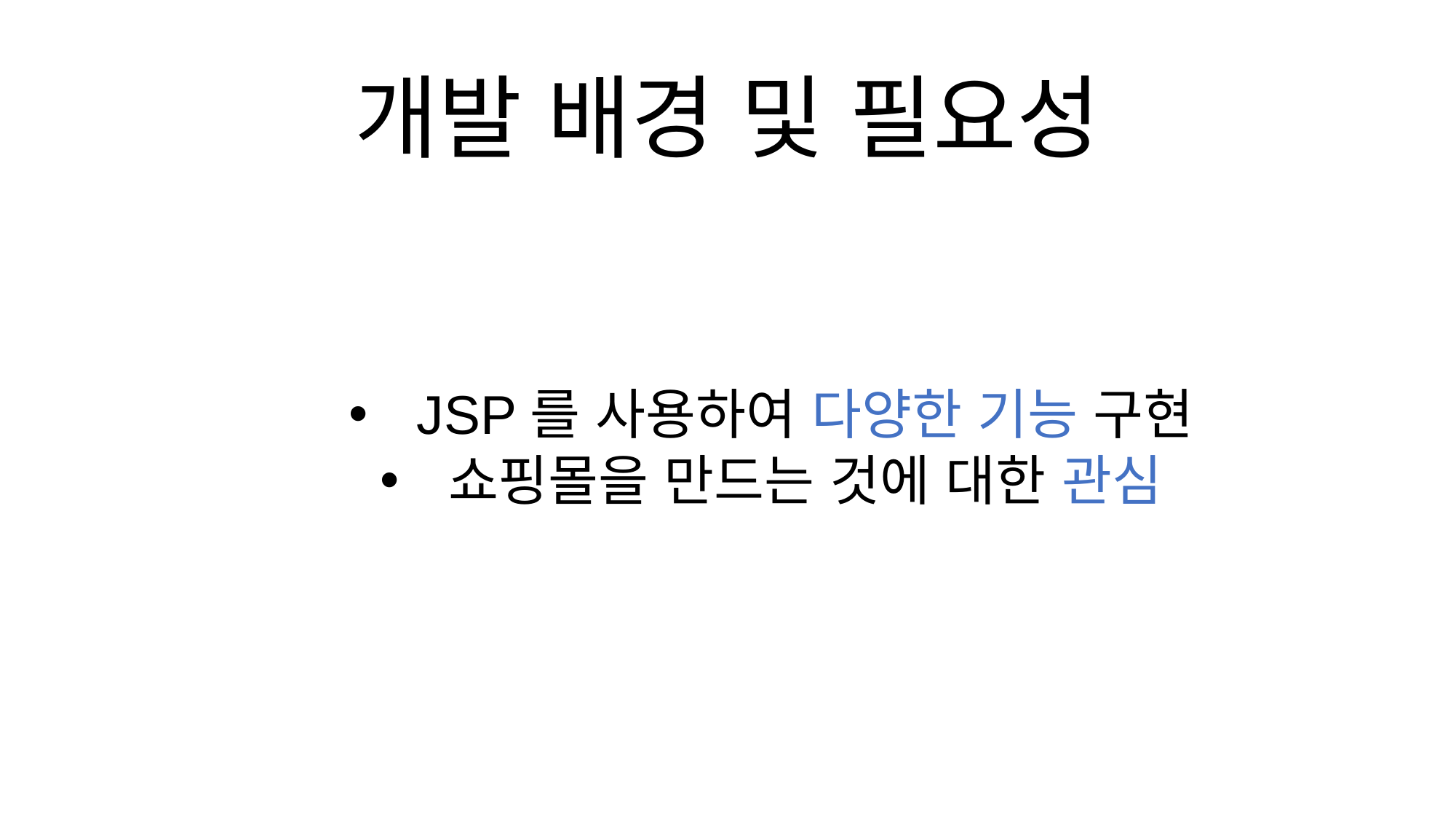

# 개발 배경 및 필요성

JSP를 사용하여 다양한 기능 구현
쇼핑몰을 만드는 것에 대한 관심